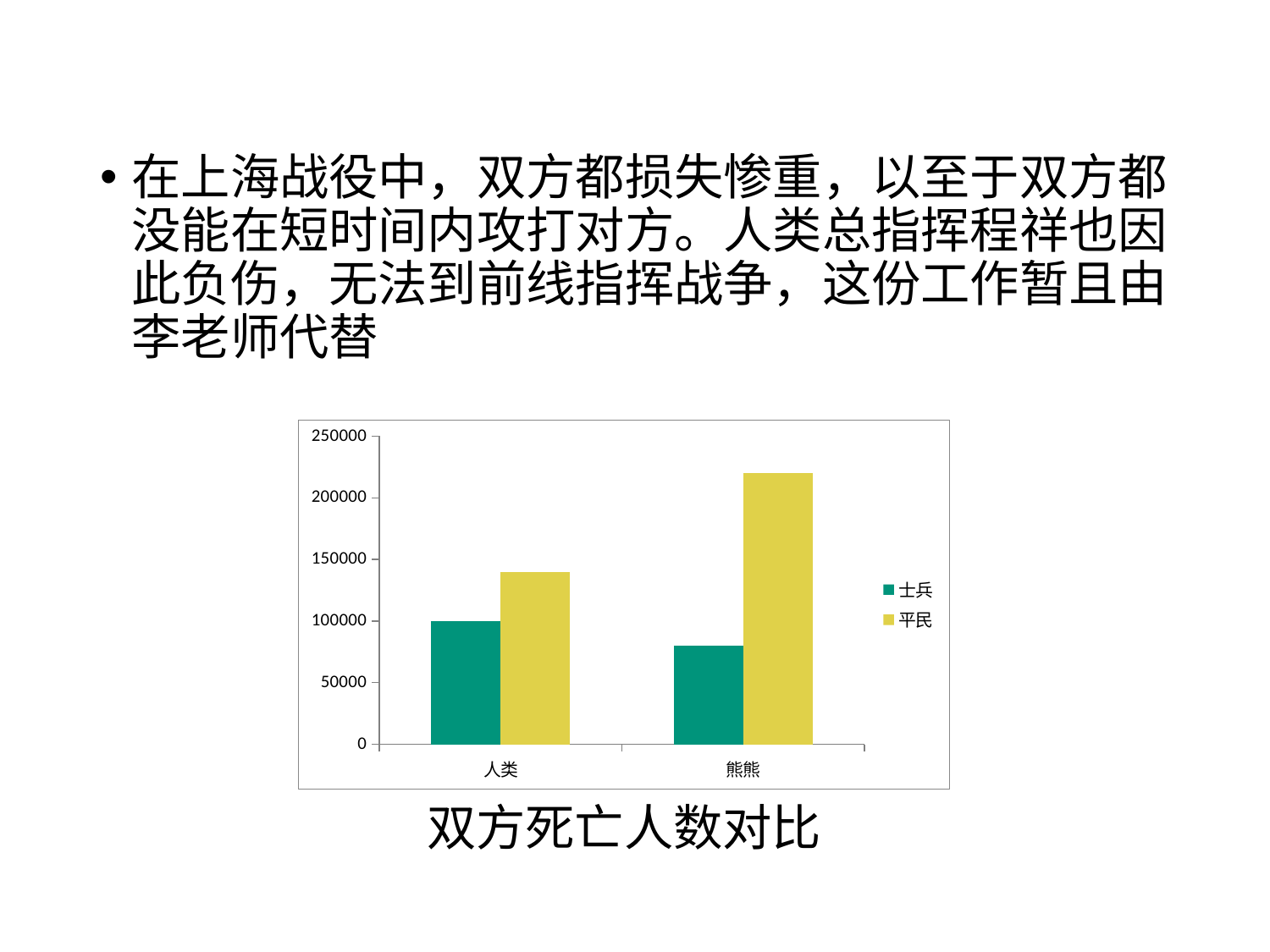

#
在上海战役中，双方都损失惨重，以至于双方都没能在短时间内攻打对方。人类总指挥程祥也因此负伤，无法到前线指挥战争，这份工作暂且由李老师代替

### Chart

| Category | 士兵 | 平民 |
|---|---|---|
| 人类 | 100000.0 | 140000.0 |
| 熊熊 | 80000.0 | 220000.0 |
双方死亡人数对比